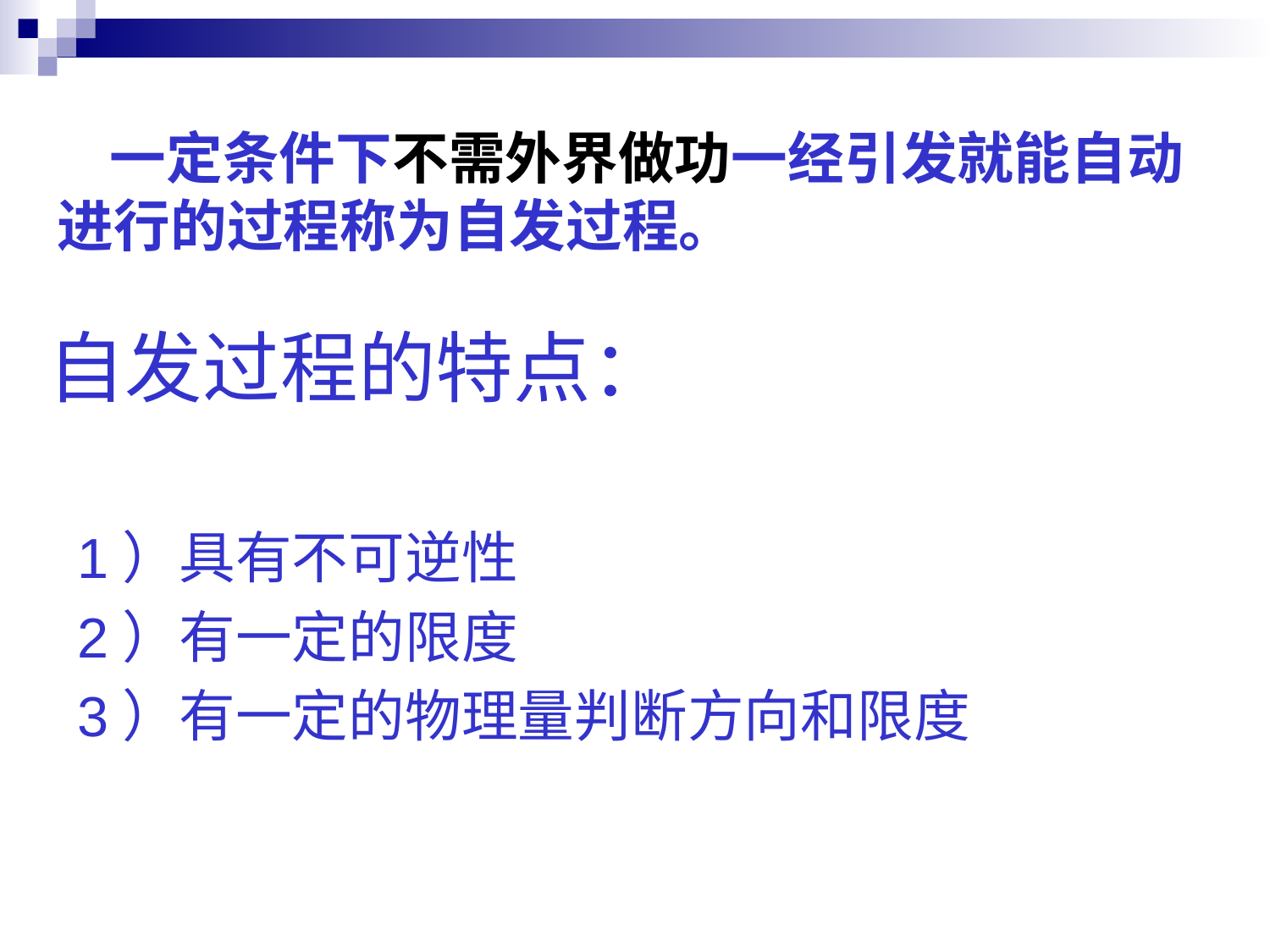

一定条件下不需外界做功一经引发就能自动进行的过程称为自发过程。
# 自发过程的特点：
1）具有不可逆性
2）有一定的限度
3）有一定的物理量判断方向和限度